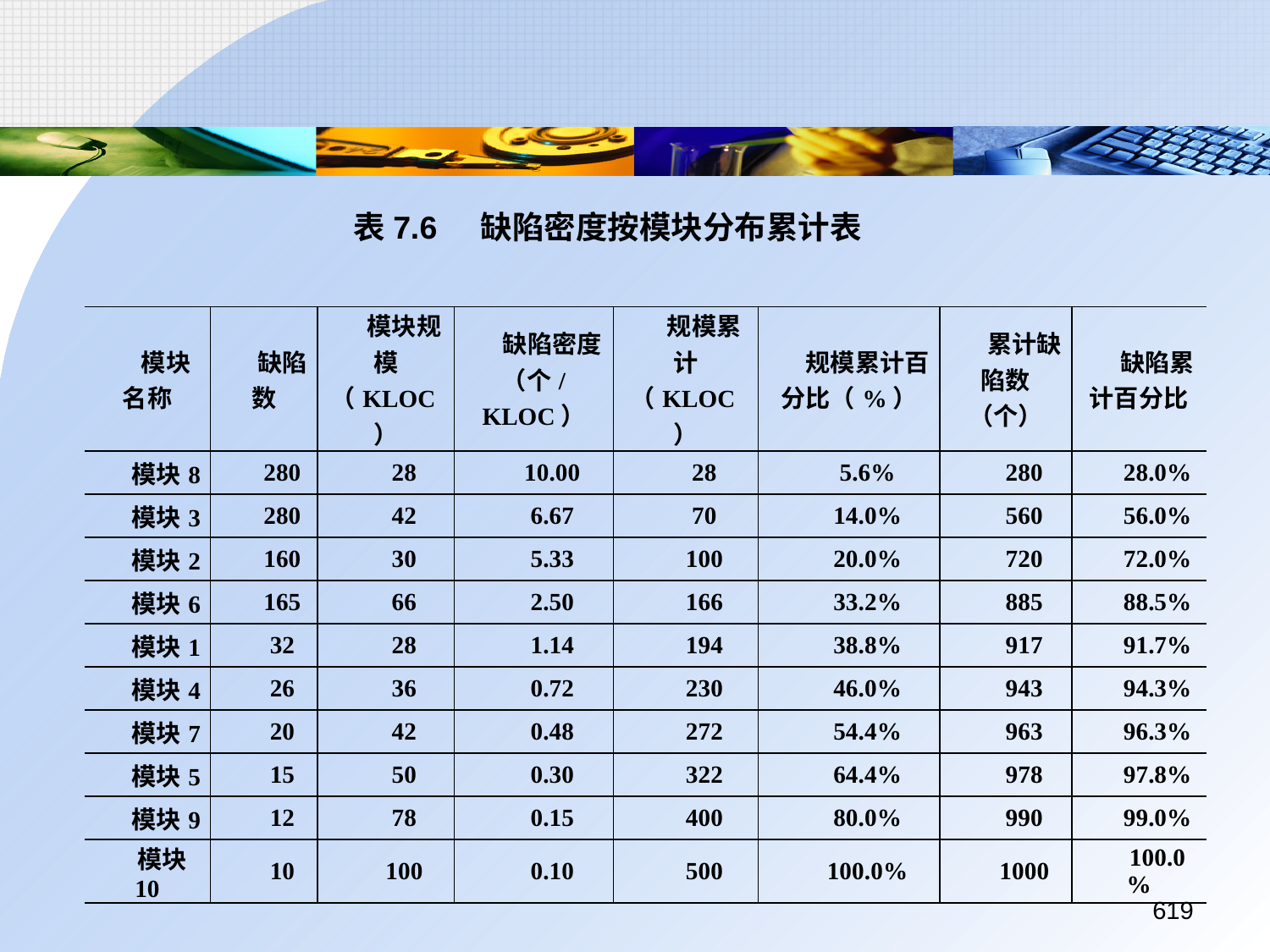

表7.6	缺陷密度按模块分布累计表
| 模块名称 | 缺陷数 | 模块规模（KLOC） | 缺陷密度 （个/KLOC） | 规模累计（KLOC） | 规模累计百分比（%） | 累计缺陷数（个） | 缺陷累计百分比 |
| --- | --- | --- | --- | --- | --- | --- | --- |
| 模块8 | 280 | 28 | 10.00 | 28 | 5.6% | 280 | 28.0% |
| 模块3 | 280 | 42 | 6.67 | 70 | 14.0% | 560 | 56.0% |
| 模块2 | 160 | 30 | 5.33 | 100 | 20.0% | 720 | 72.0% |
| 模块6 | 165 | 66 | 2.50 | 166 | 33.2% | 885 | 88.5% |
| 模块1 | 32 | 28 | 1.14 | 194 | 38.8% | 917 | 91.7% |
| 模块4 | 26 | 36 | 0.72 | 230 | 46.0% | 943 | 94.3% |
| 模块7 | 20 | 42 | 0.48 | 272 | 54.4% | 963 | 96.3% |
| 模块5 | 15 | 50 | 0.30 | 322 | 64.4% | 978 | 97.8% |
| 模块9 | 12 | 78 | 0.15 | 400 | 80.0% | 990 | 99.0% |
| 模块10 | 10 | 100 | 0.10 | 500 | 100.0% | 1000 | 100.0% |
619